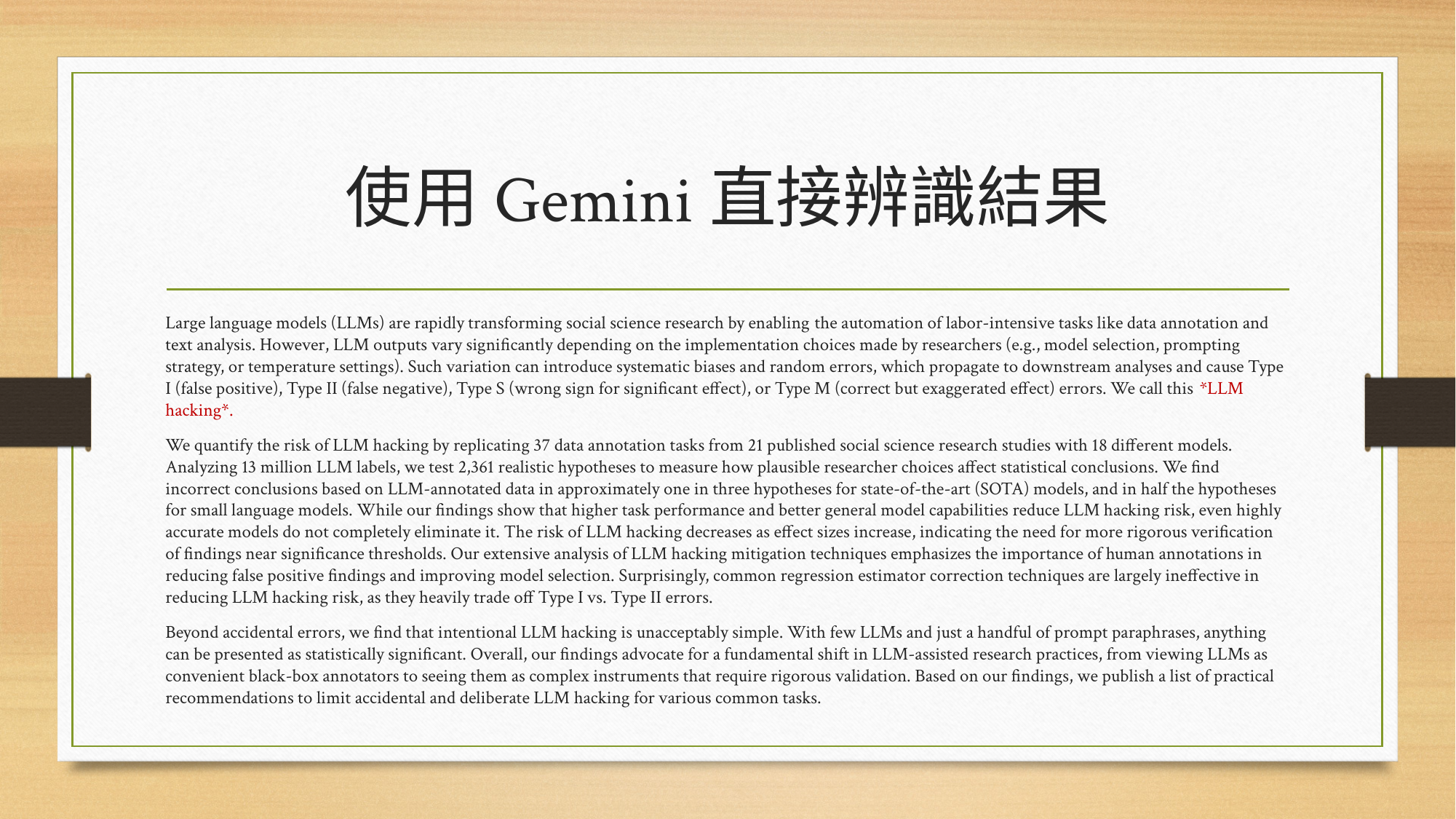

# 使用Gemini直接辨識結果
Large language models (LLMs) are rapidly transforming social science research by enabling the automation of labor-intensive tasks like data annotation and text analysis. However, LLM outputs vary significantly depending on the implementation choices made by researchers (e.g., model selection, prompting strategy, or temperature settings). Such variation can introduce systematic biases and random errors, which propagate to downstream analyses and cause Type I (false positive), Type II (false negative), Type S (wrong sign for significant effect), or Type M (correct but exaggerated effect) errors. We call this *LLM hacking*.
We quantify the risk of LLM hacking by replicating 37 data annotation tasks from 21 published social science research studies with 18 different models. Analyzing 13 million LLM labels, we test 2,361 realistic hypotheses to measure how plausible researcher choices affect statistical conclusions. We find incorrect conclusions based on LLM-annotated data in approximately one in three hypotheses for state-of-the-art (SOTA) models, and in half the hypotheses for small language models. While our findings show that higher task performance and better general model capabilities reduce LLM hacking risk, even highly accurate models do not completely eliminate it. The risk of LLM hacking decreases as effect sizes increase, indicating the need for more rigorous verification of findings near significance thresholds. Our extensive analysis of LLM hacking mitigation techniques emphasizes the importance of human annotations in reducing false positive findings and improving model selection. Surprisingly, common regression estimator correction techniques are largely ineffective in reducing LLM hacking risk, as they heavily trade off Type I vs. Type II errors.
Beyond accidental errors, we find that intentional LLM hacking is unacceptably simple. With few LLMs and just a handful of prompt paraphrases, anything can be presented as statistically significant. Overall, our findings advocate for a fundamental shift in LLM-assisted research practices, from viewing LLMs as convenient black-box annotators to seeing them as complex instruments that require rigorous validation. Based on our findings, we publish a list of practical recommendations to limit accidental and deliberate LLM hacking for various common tasks.